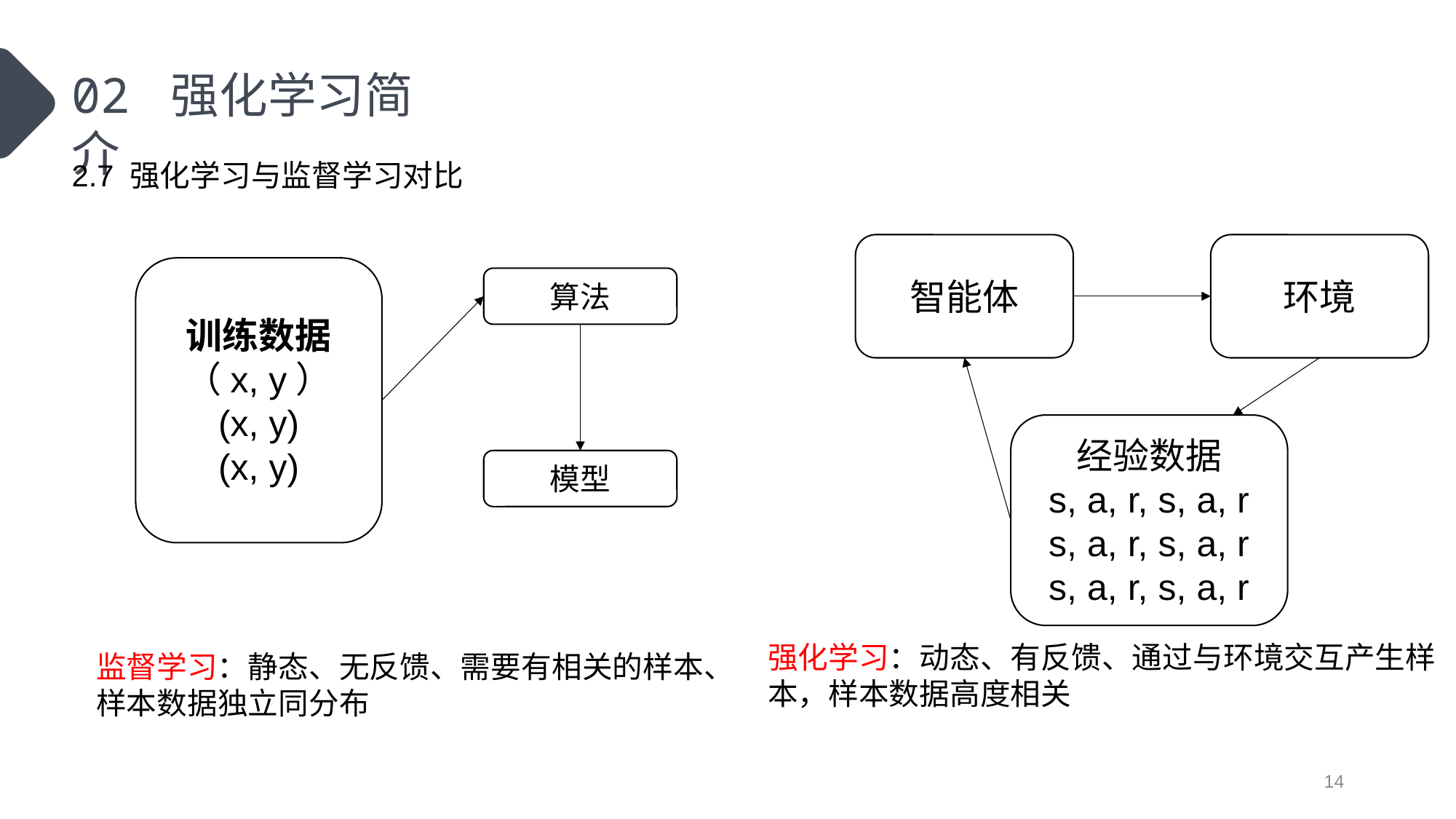

02 强化学习简介

2.7 强化学习与监督学习对比
智能体
环境
训练数据
（x, y）
(x, y)
(x, y)
算法
经验数据
s, a, r, s, a, r
s, a, r, s, a, r
s, a, r, s, a, r
模型
强化学习：动态、有反馈、通过与环境交互产生样本，样本数据高度相关
监督学习：静态、无反馈、需要有相关的样本、样本数据独立同分布
14